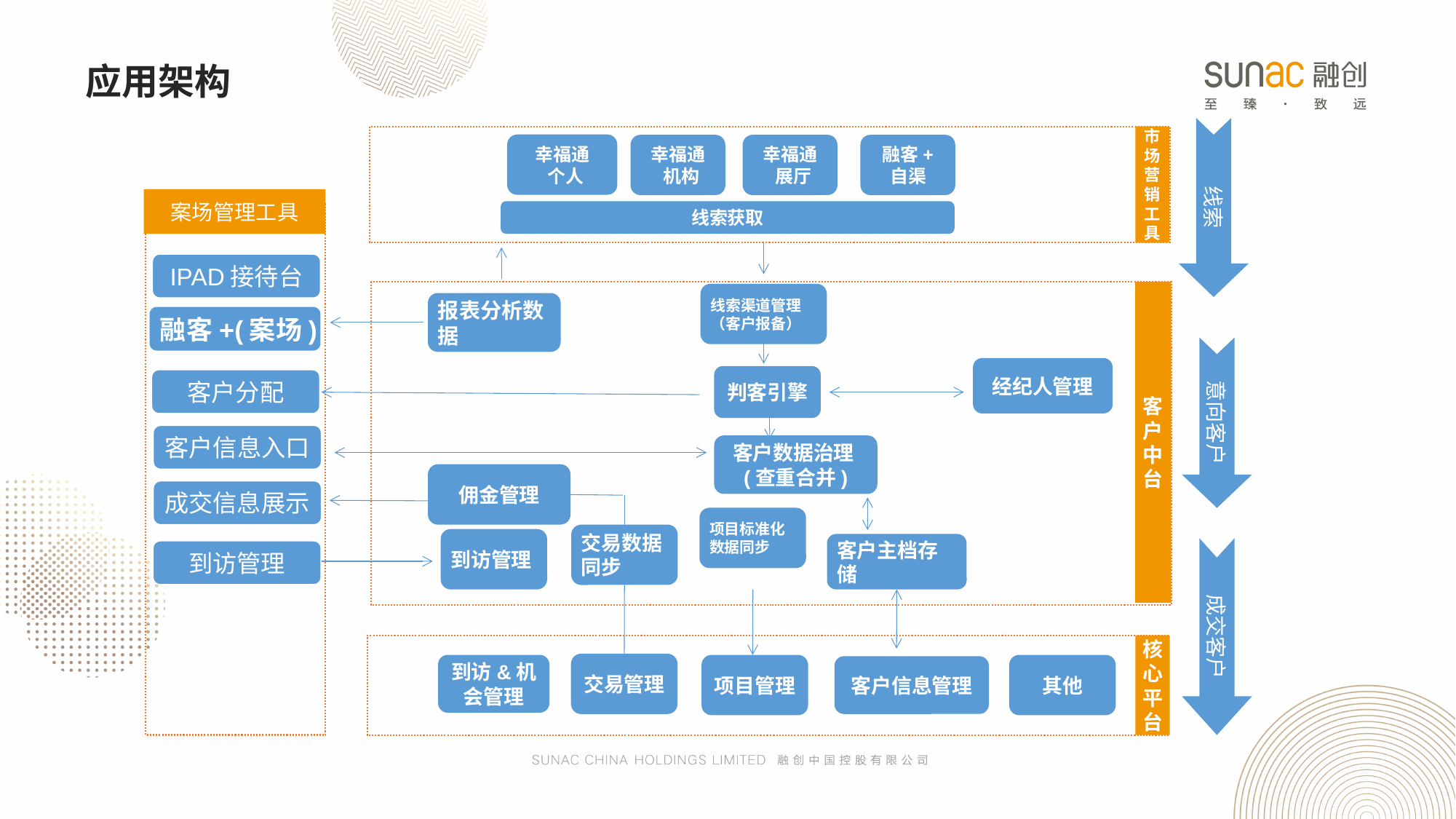

应用架构
市场营销
工具
线索
意向客户
成交客户

幸福通
  个人
幸福通
  机构
幸福通
  展厅
融客+
 自渠
案场管理工具
线索获取

IPAD接待台

客
户
中
台
线索渠道管理（客户报备）
报表分析数据
融客+(案场)
经纪人管理
判客引擎
客户分配
客户信息入口
客户数据治理(查重合并)
佣金管理
成交信息展示
项目标准化数据同步
客户主档存储
交易数据同步
到访管理
到访管理

核心平台
交易管理
到访&机会管理
项目管理
其他
客户信息管理